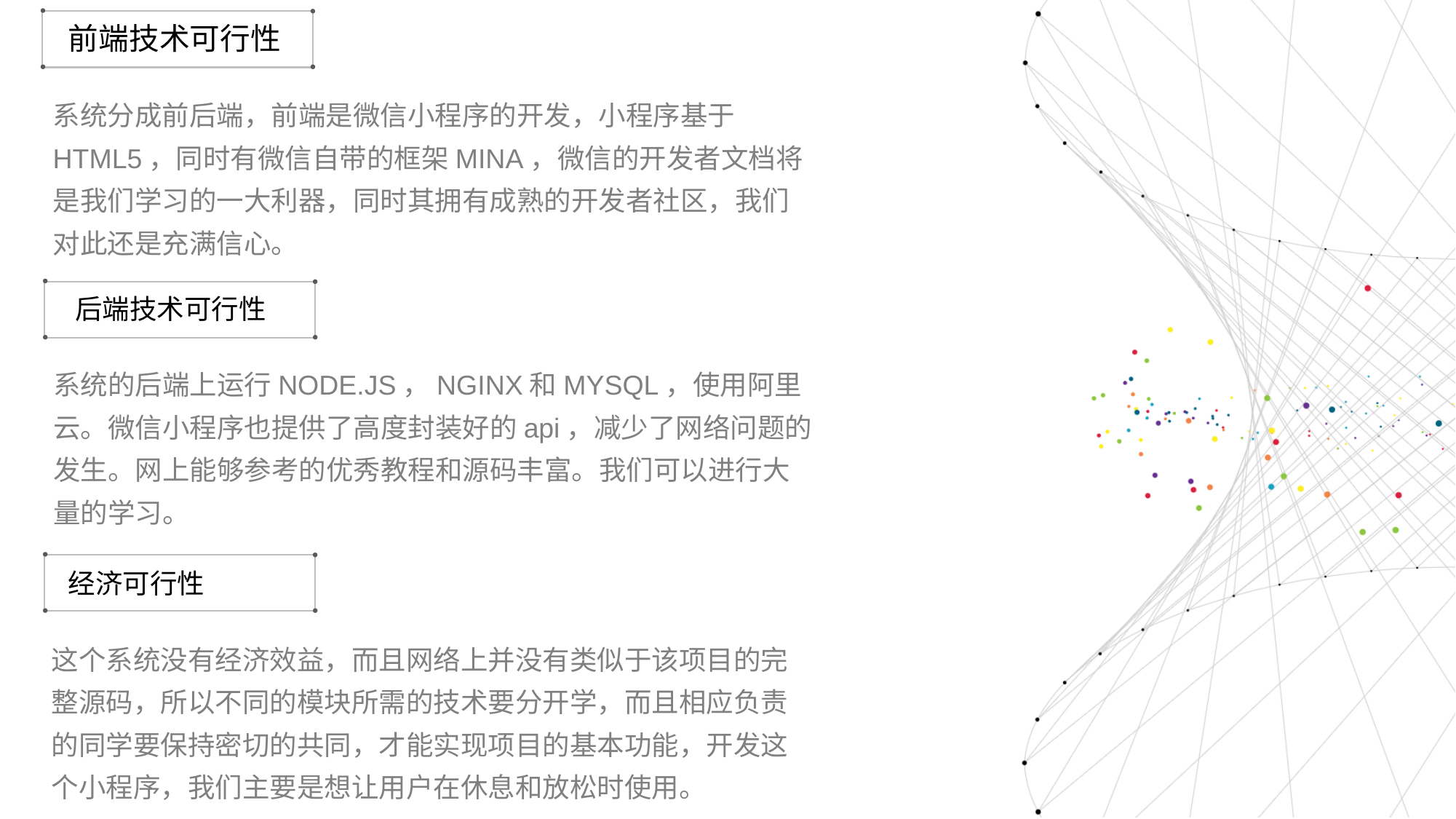

前端技术可行性
系统分成前后端，前端是微信小程序的开发，小程序基于HTML5，同时有微信自带的框架MINA，微信的开发者文档将是我们学习的一大利器，同时其拥有成熟的开发者社区，我们对此还是充满信心。

后端技术可行性
系统的后端上运行NODE.JS，NGINX和MYSQL，使用阿里云。微信小程序也提供了高度封装好的api，减少了网络问题的发生。网上能够参考的优秀教程和源码丰富。我们可以进行大量的学习。

经济可行性
这个系统没有经济效益，而且网络上并没有类似于该项目的完整源码，所以不同的模块所需的技术要分开学，而且相应负责的同学要保持密切的共同，才能实现项目的基本功能，开发这个小程序，我们主要是想让用户在休息和放松时使用。